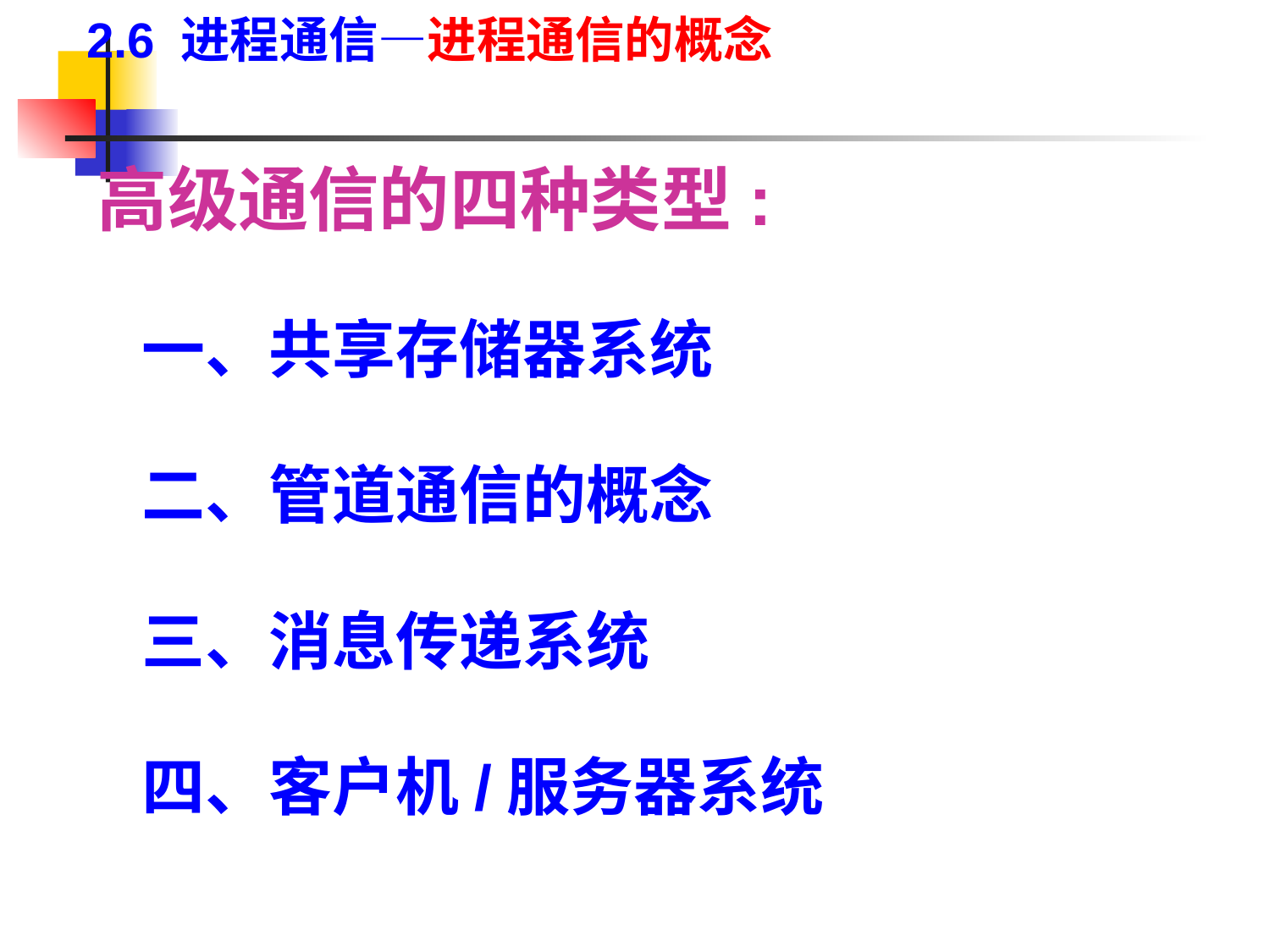

2.6 进程通信—进程通信的概念
高级通信的四种类型:
  一、共享存储器系统
  二、管道通信的概念
  三、消息传递系统
  四、客户机/服务器系统